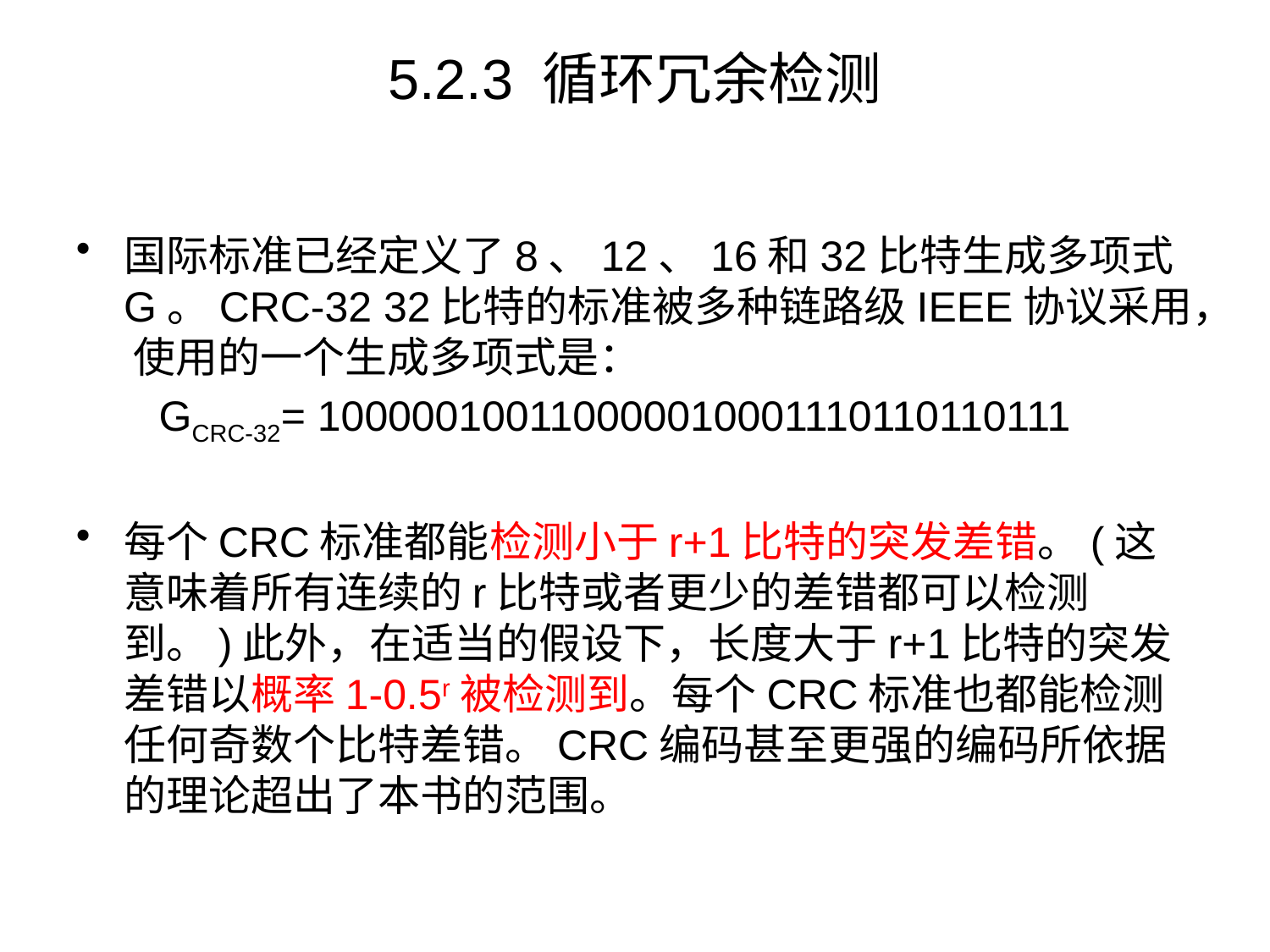

# 5.2.3 循环冗余检测
国际标准已经定义了8、12、16和32比特生成多项式G。CRC-32 32比特的标准被多种链路级IEEE协议采用， 使用的一个生成多项式是：
       GCRC-32= 100000100110000010001110110110111

每个CRC标准都能检测小于r+1比特的突发差错。(这意味着所有连续的r比特或者更少的差错都可以检测到。)此外，在适当的假设下，长度大于r+1比特的突发差错以概率1-0.5r被检测到。每个CRC标准也都能检测任何奇数个比特差错。CRC编码甚至更强的编码所依据的理论超出了本书的范围。